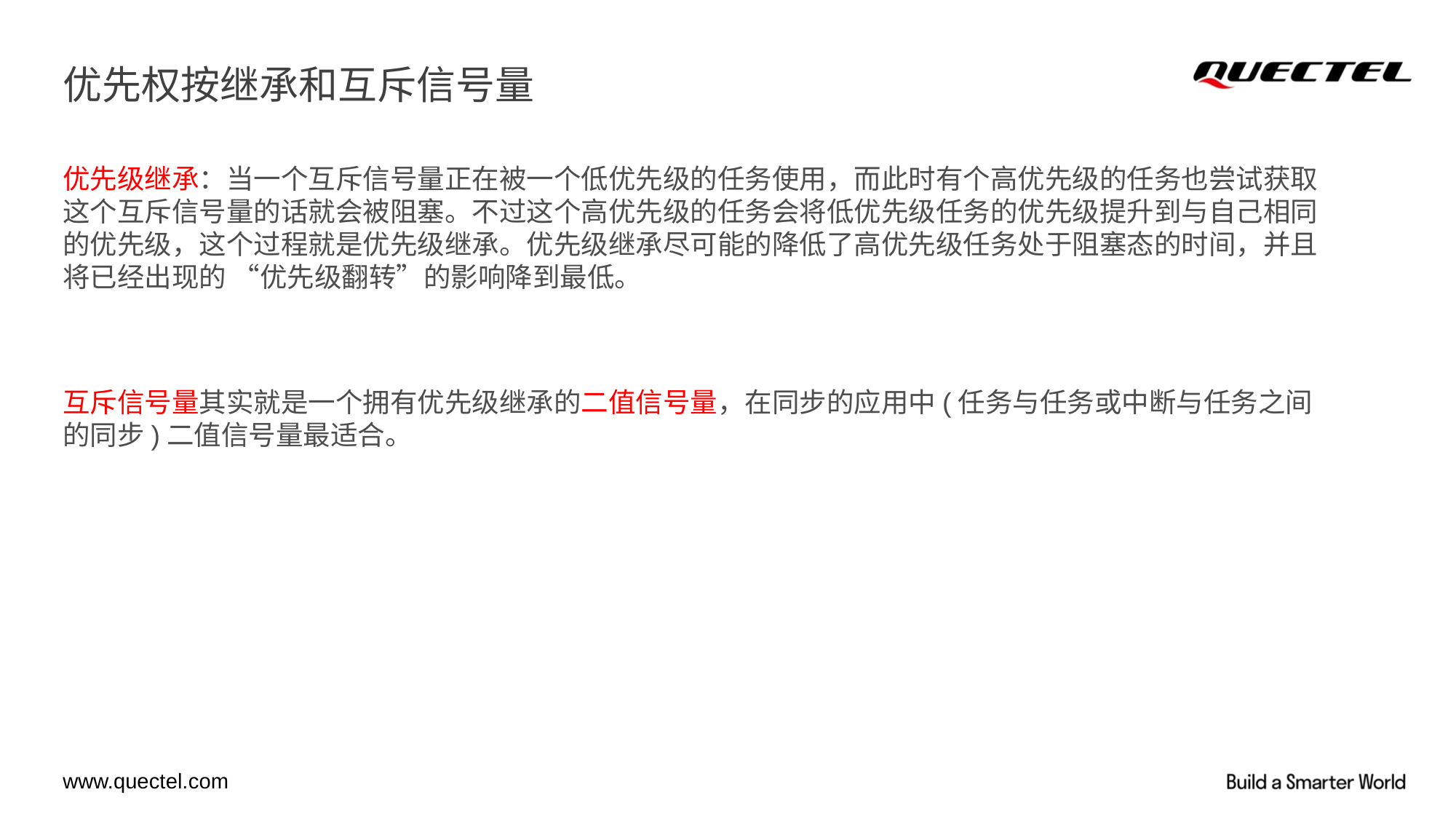

# 优先权按继承和互斥信号量
优先级继承：当一个互斥信号量正在被一个低优先级的任务使用，而此时有个高优先级的任务也尝试获取这个互斥信号量的话就会被阻塞。不过这个高优先级的任务会将低优先级任务的优先级提升到与自己相同的优先级，这个过程就是优先级继承。优先级继承尽可能的降低了高优先级任务处于阻塞态的时间，并且将已经出现的 “优先级翻转”的影响降到最低。
互斥信号量其实就是一个拥有优先级继承的二值信号量，在同步的应用中(任务与任务或中断与任务之间的同步)二值信号量最适合。